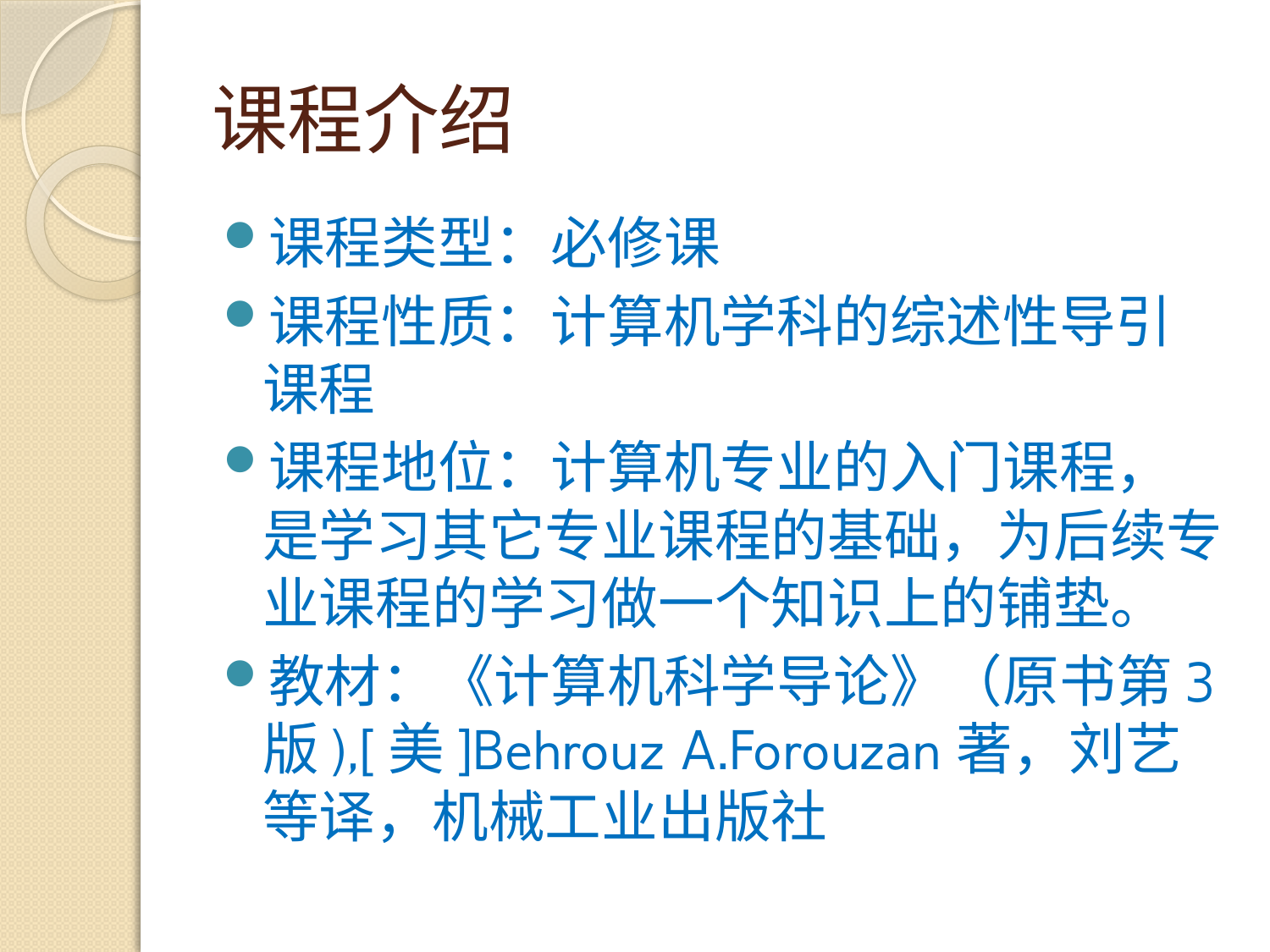

# 课程介绍
课程类型：必修课
课程性质：计算机学科的综述性导引课程
课程地位：计算机专业的入门课程，是学习其它专业课程的基础，为后续专业课程的学习做一个知识上的铺垫。
教材：《计算机科学导论》（原书第3版),[美]Behrouz A.Forouzan著，刘艺等译，机械工业出版社